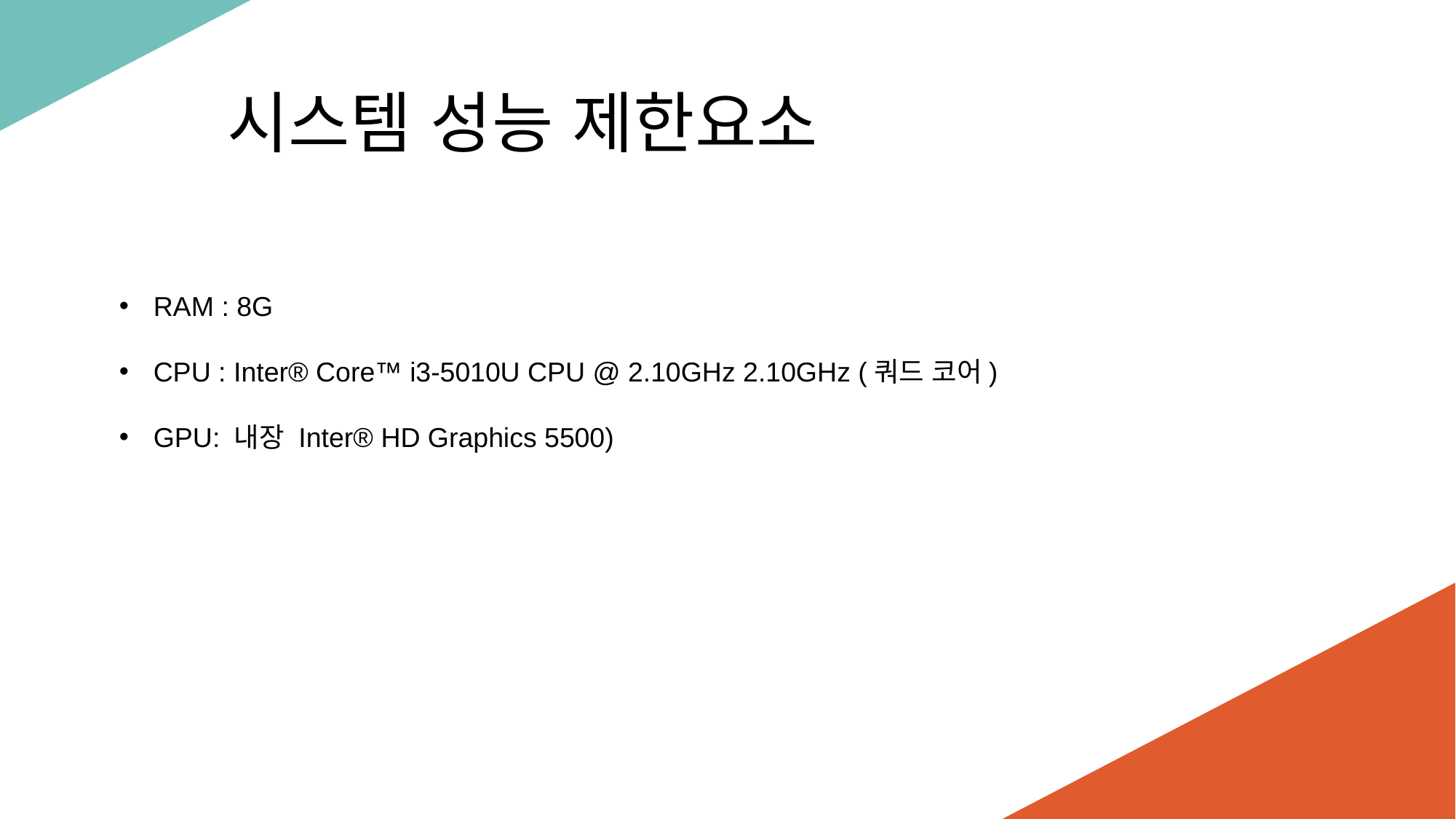

시스템 성능 제한요소
RAM : 8G

CPU : Inter® Core™ i3-5010U CPU @ 2.10GHz 2.10GHz (쿼드 코어)

GPU: 내장 Inter® HD Graphics 5500)